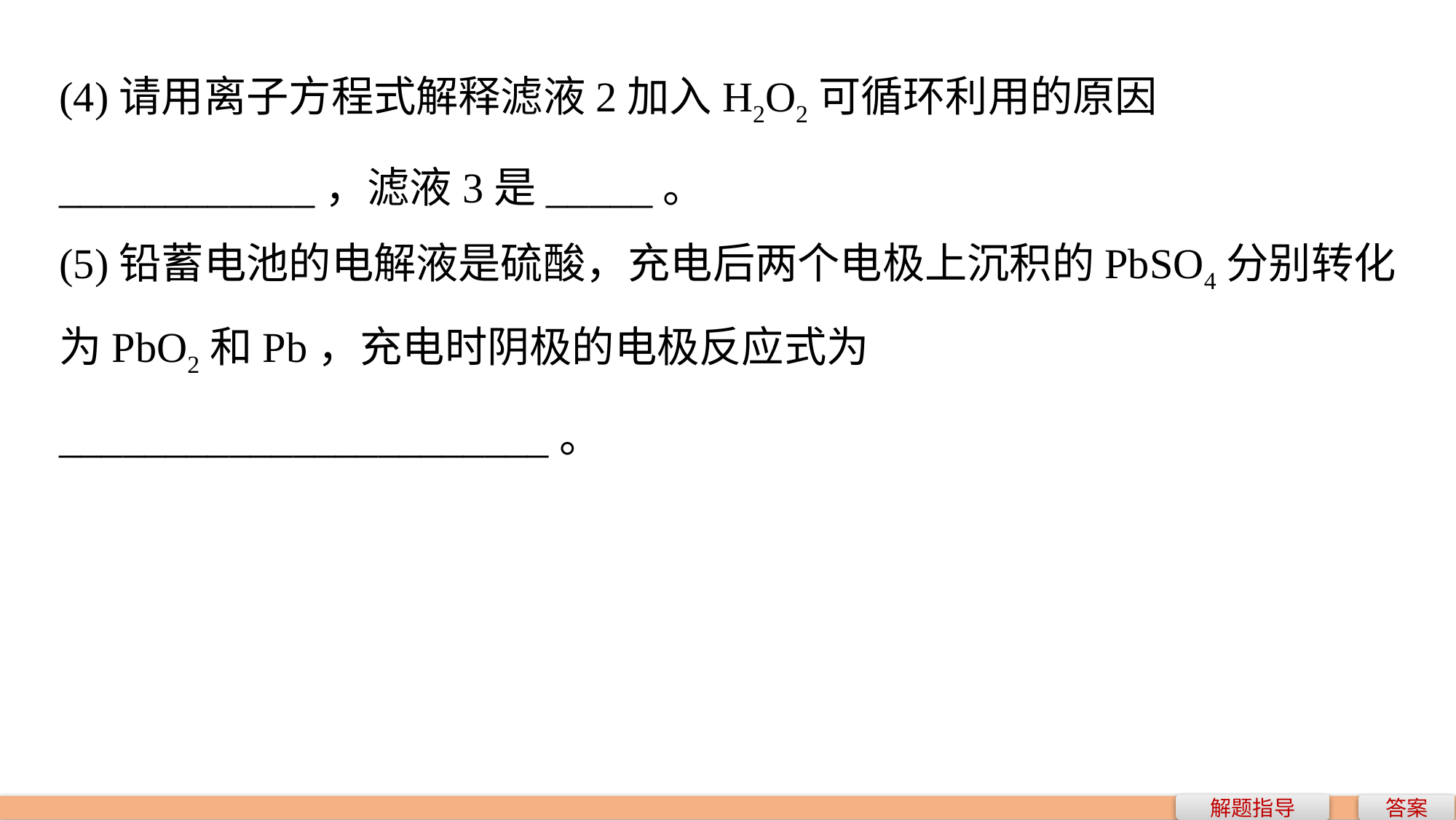

(4)请用离子方程式解释滤液2加入H2O2可循环利用的原因____________，滤液3是_____。
(5)铅蓄电池的电解液是硫酸，充电后两个电极上沉积的PbSO4分别转化
为PbO2和Pb，充电时阴极的电极反应式为_______________________。
解题指导
答案